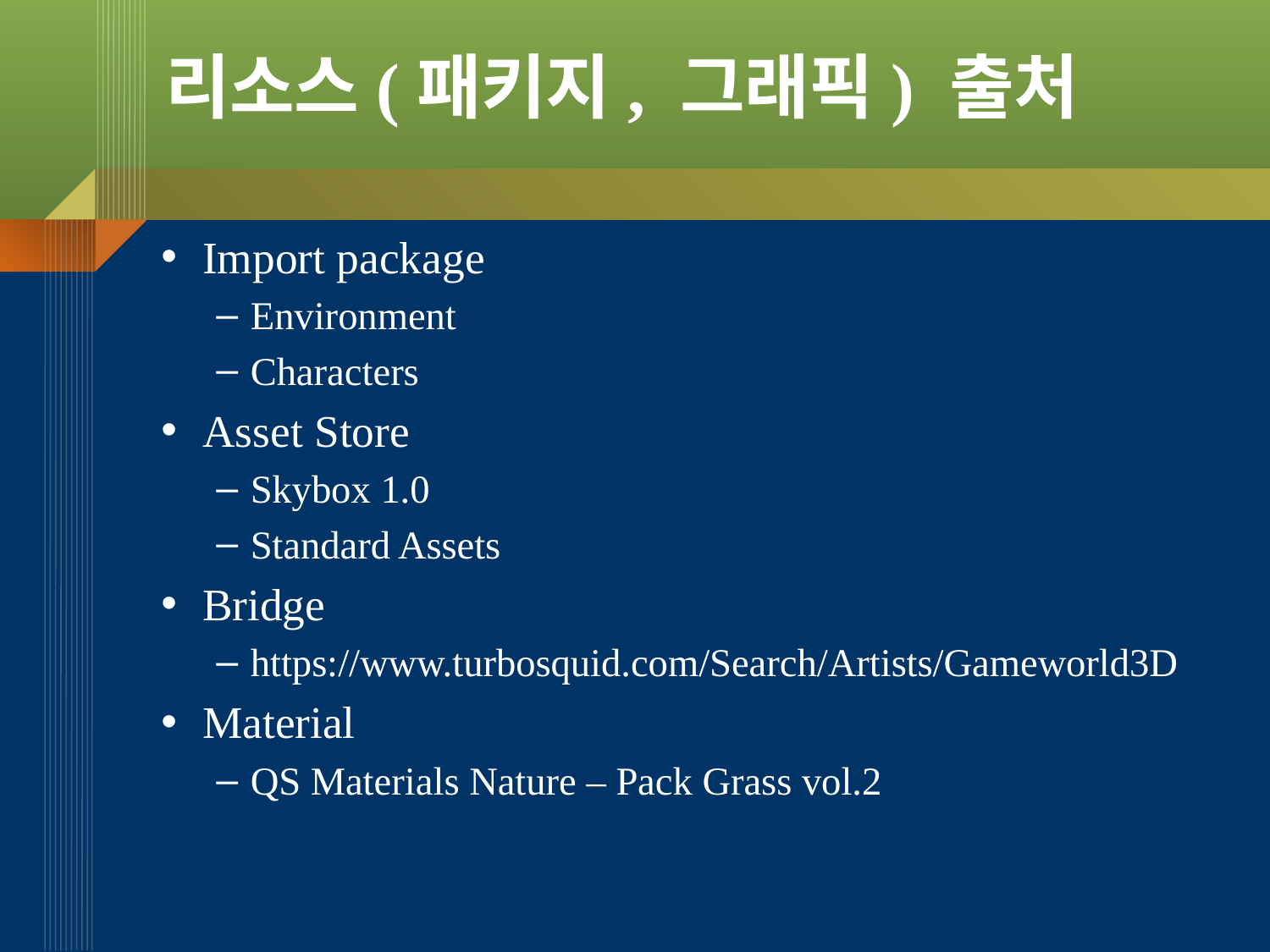

# 리소스(패키지, 그래픽) 출처
Import package
Environment
Characters
Asset Store
Skybox 1.0
Standard Assets
Bridge
https://www.turbosquid.com/Search/Artists/Gameworld3D
Material
QS Materials Nature – Pack Grass vol.2